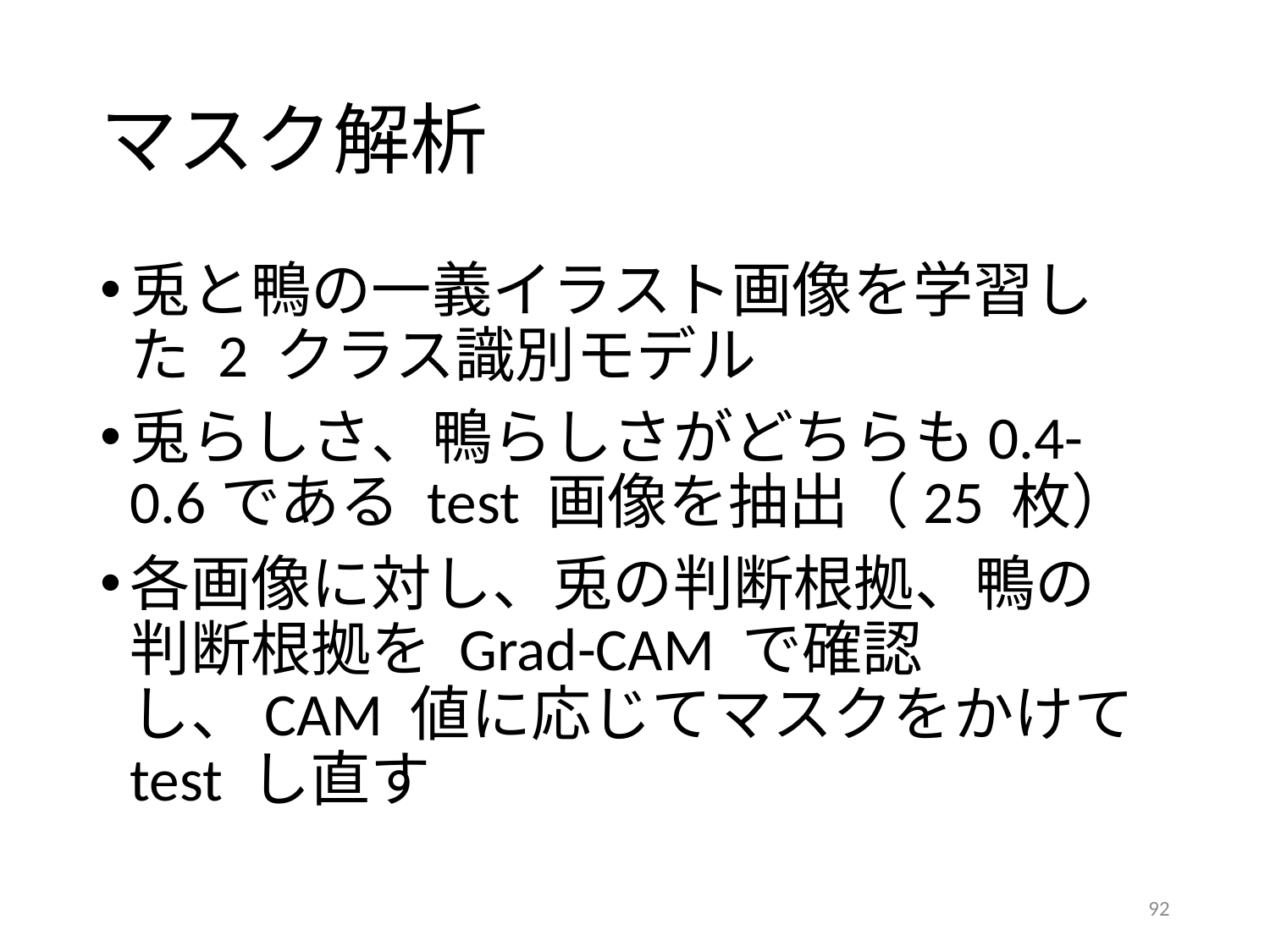

# マスク解析
兎と鴨の一義イラスト画像を学習した 2 クラス識別モデル
兎らしさ、鴨らしさがどちらも0.4-0.6である test 画像を抽出（25 枚）
各画像に対し、兎の判断根拠、鴨の判断根拠を Grad-CAM で確認し、CAM 値に応じてマスクをかけて test し直す

92
92